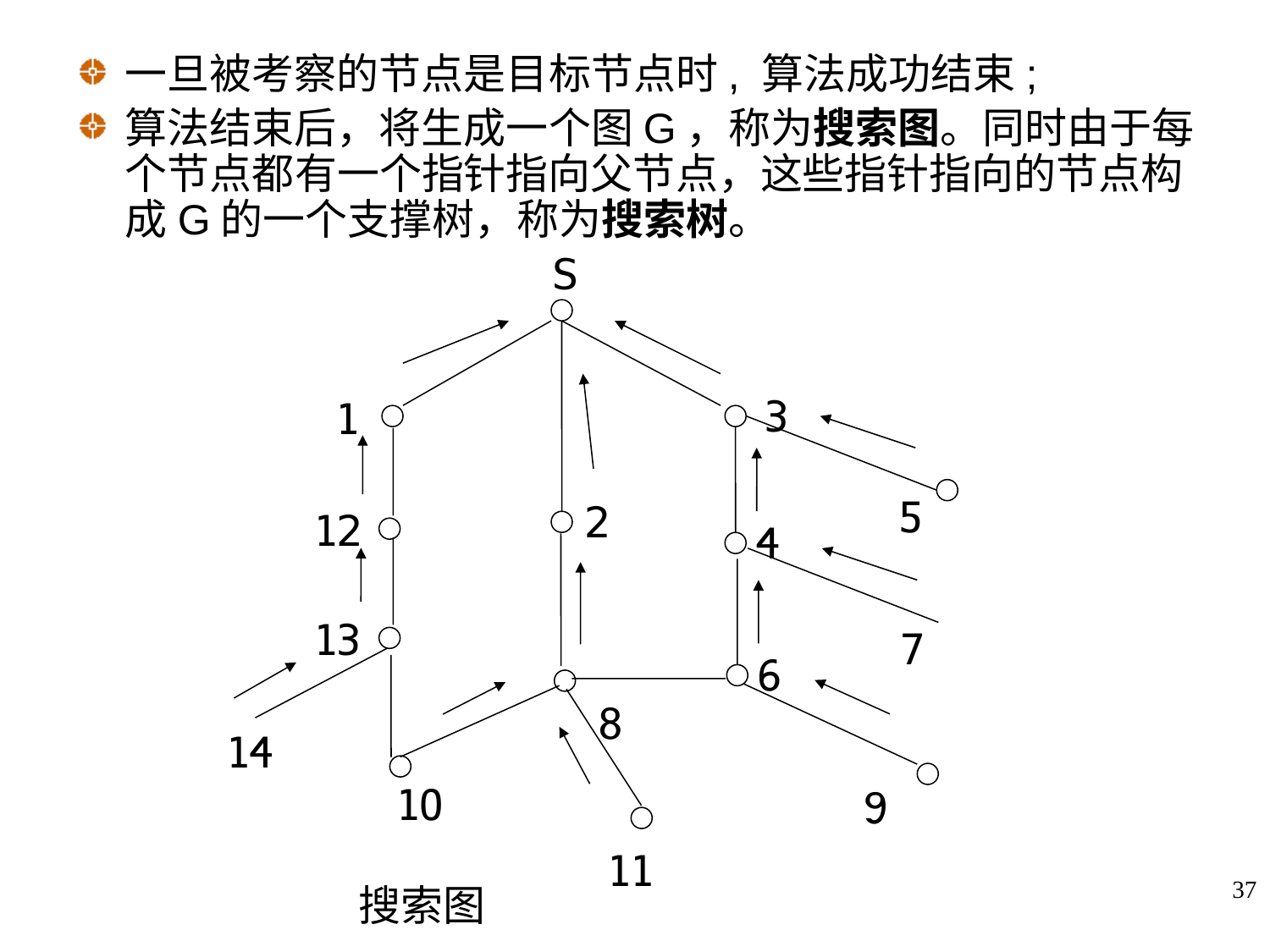

一旦被考察的节点是目标节点时, 算法成功结束;
算法结束后，将生成一个图G，称为搜索图。同时由于每个节点都有一个指针指向父节点，这些指针指向的节点构成G的一个支撑树，称为搜索树。
S

3
1

5
2
12
4

13
7

6

8
14

10
9

11
37
搜索图